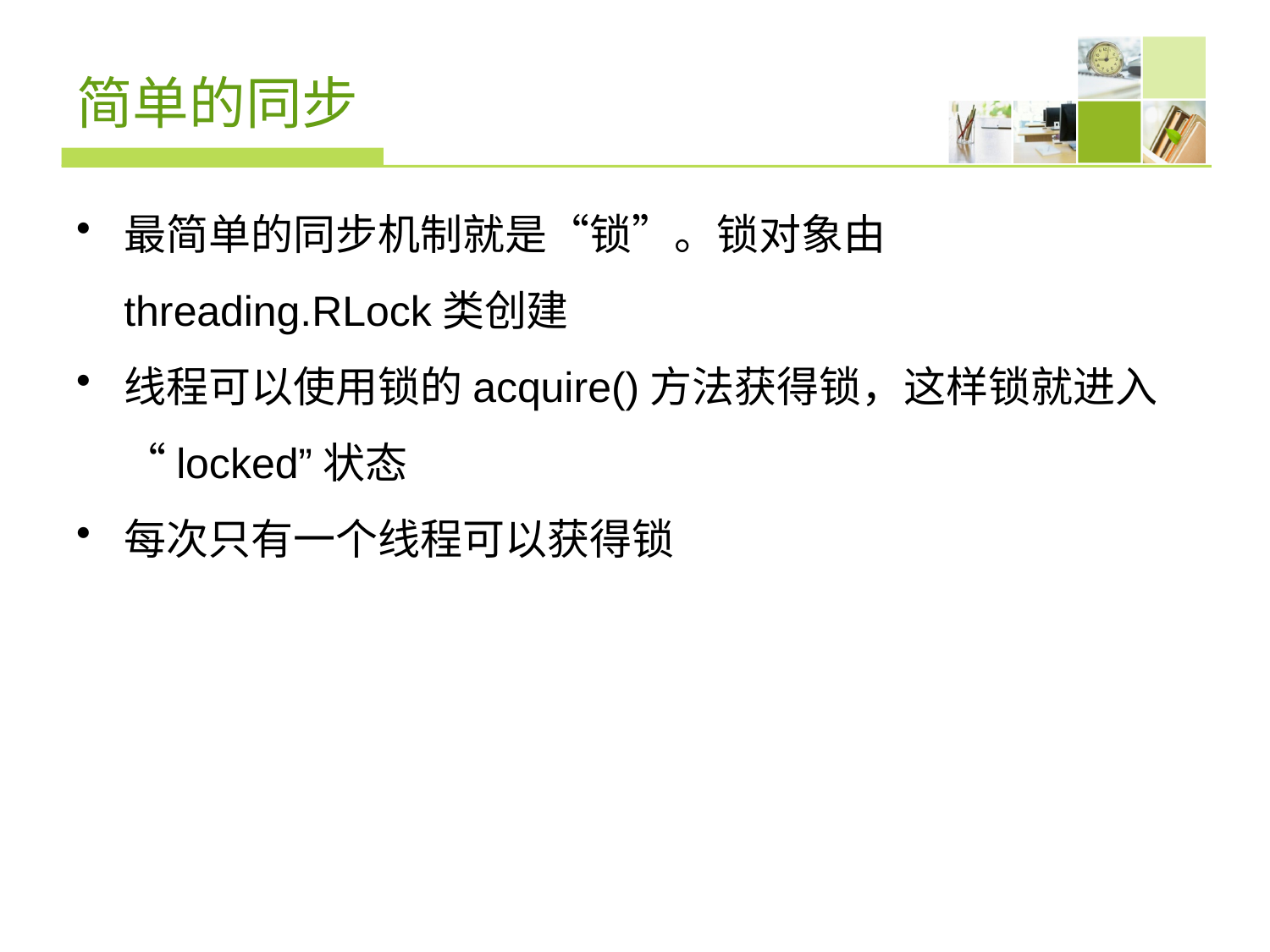

# 简单的同步
最简单的同步机制就是“锁”。锁对象由threading.RLock类创建
线程可以使用锁的acquire()方法获得锁，这样锁就进入“locked”状态
每次只有一个线程可以获得锁